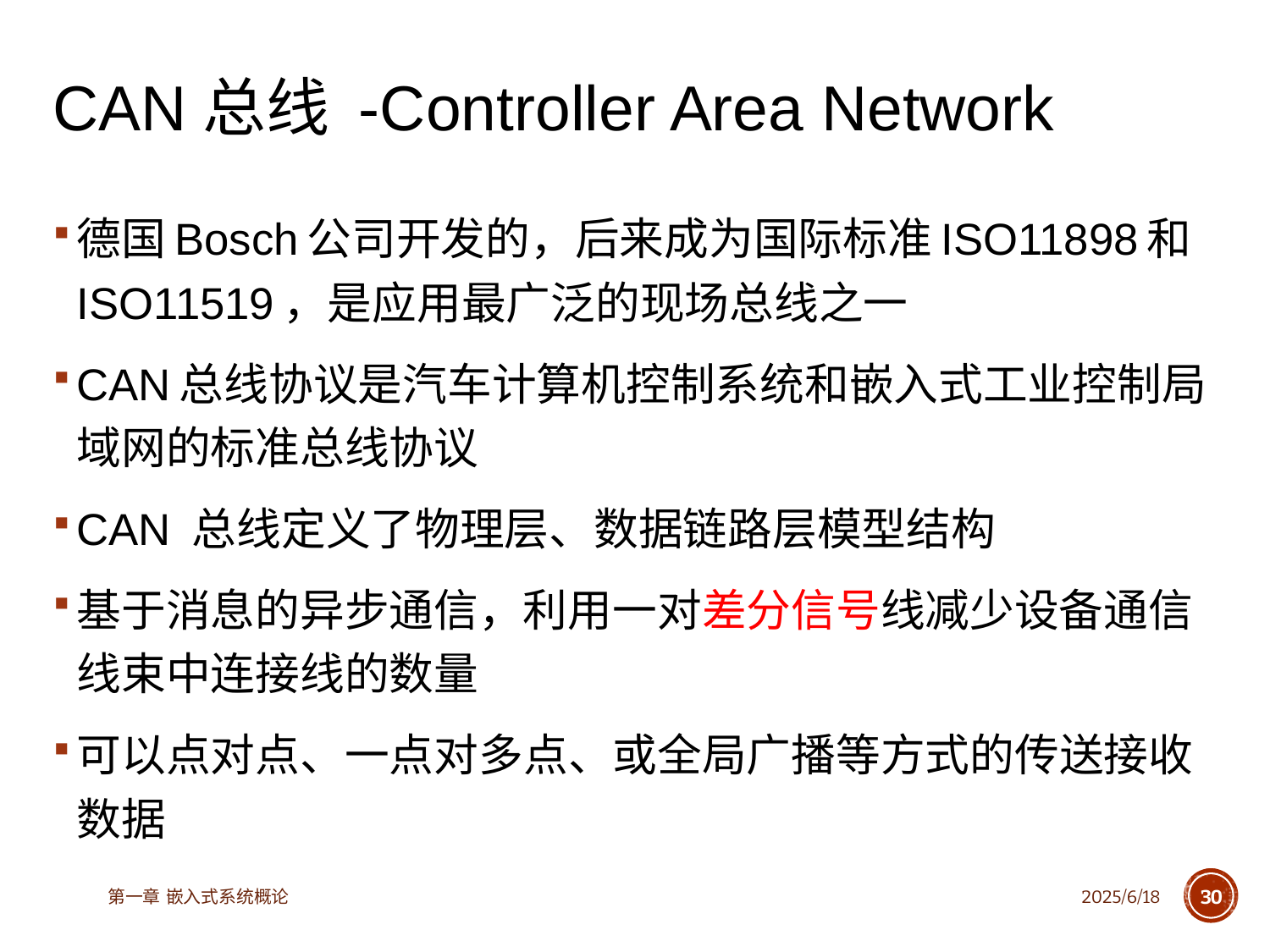

# CAN总线 -Controller Area Network
德国Bosch公司开发的，后来成为国际标准ISO11898和ISO11519，是应用最广泛的现场总线之一
CAN总线协议是汽车计算机控制系统和嵌入式工业控制局域网的标准总线协议
CAN 总线定义了物理层、数据链路层模型结构
基于消息的异步通信，利用一对差分信号线减少设备通信线束中连接线的数量
可以点对点、一点对多点、或全局广播等方式的传送接收数据
第一章 嵌入式系统概论
2025/6/18
30